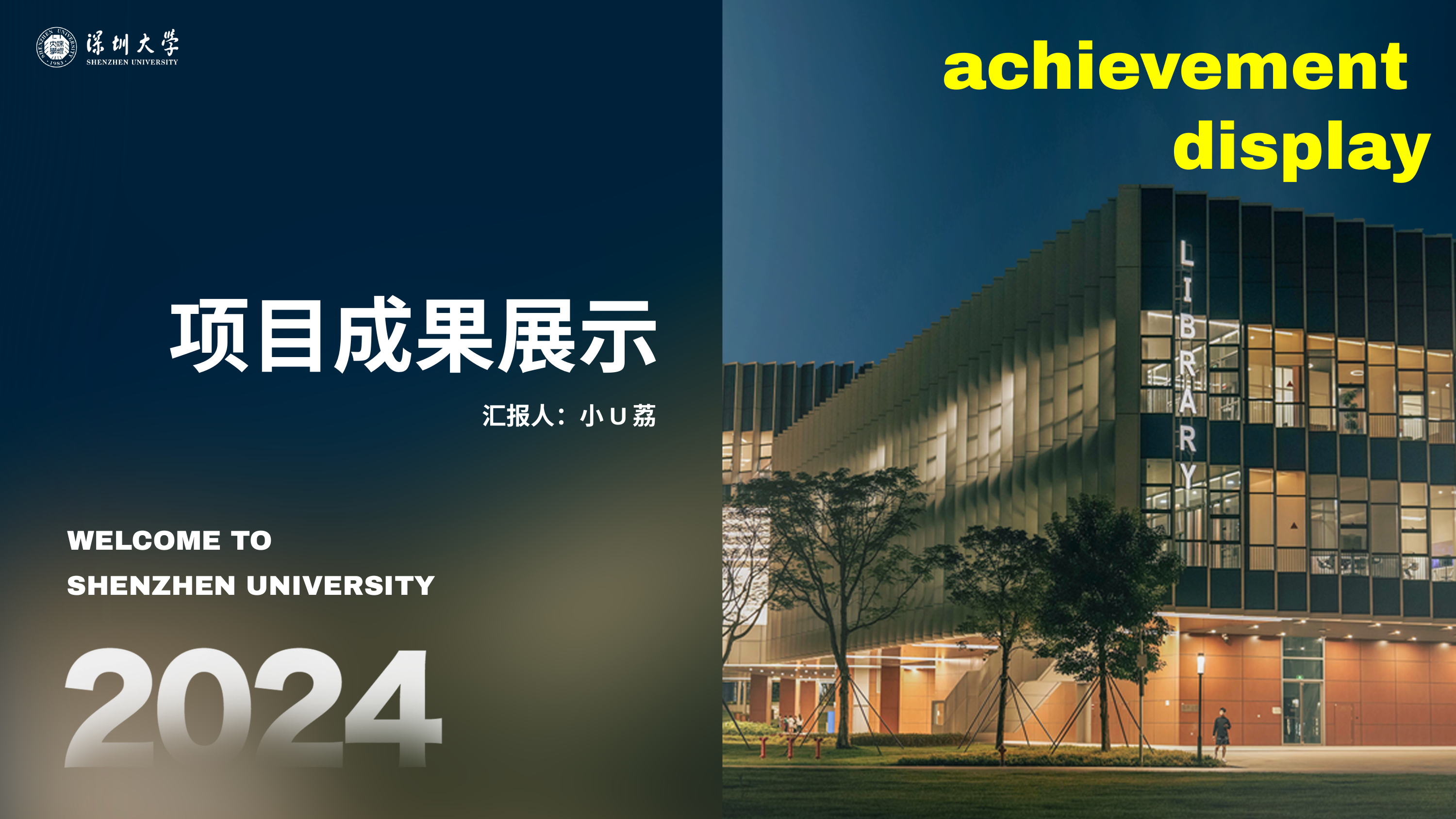

achievement
display
项目成果展示
汇报人：小U荔
WELCOME TO

SHENZHEN UNIVERSITY